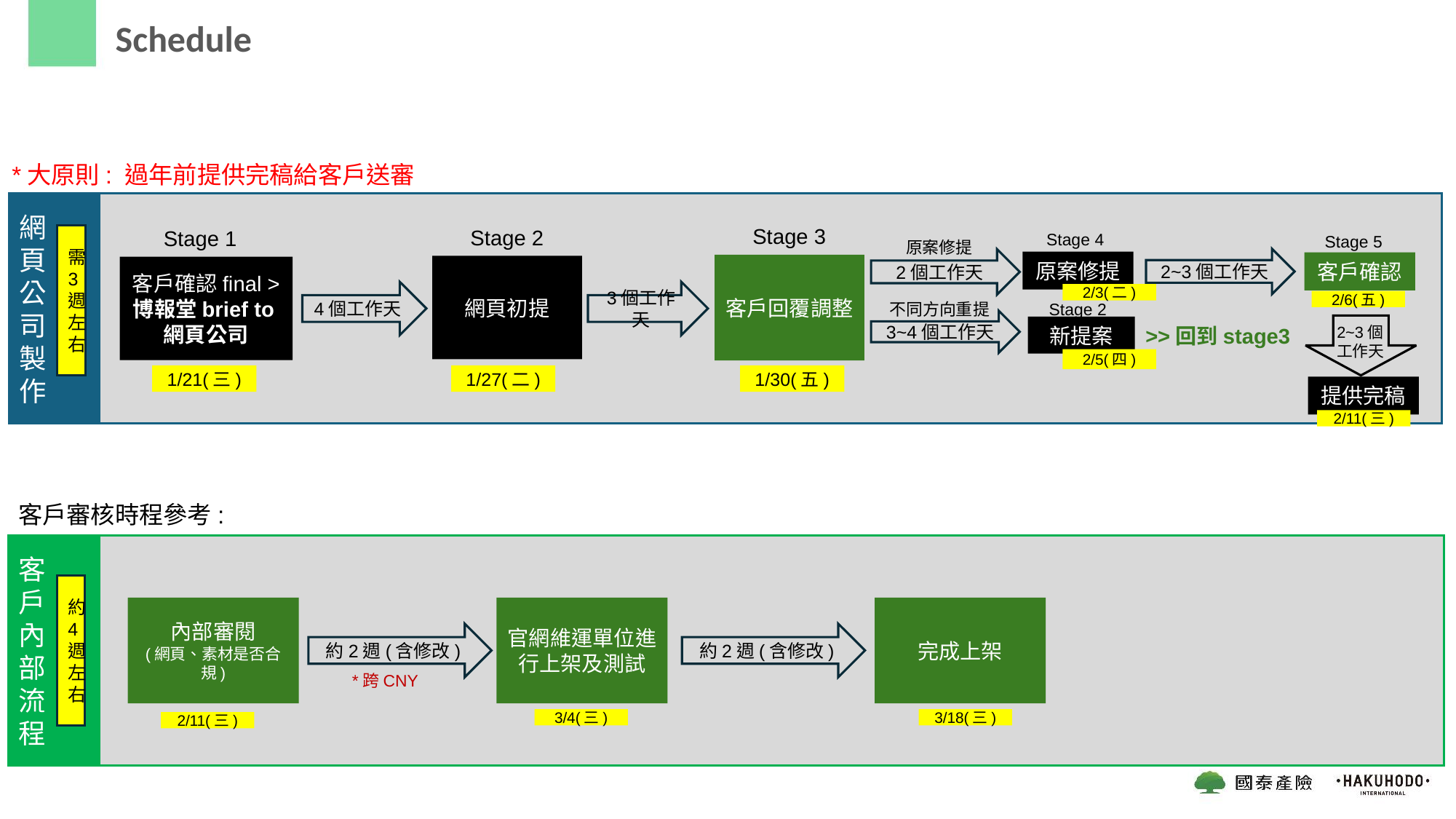

Schedule
*大原則: 過年前提供完稿給客戶送審
網
頁
公
司
製
作

Stage 3
Stage 2
Stage 1
Stage 4
需3週左右
Stage 5
原案修提
2~3個工作天
2個工作天
原案修提
客戶確認
客戶回覆調整
網頁初提
客戶確認final >
博報堂brief to網頁公司
4個工作天
3個工作天
2/3(二)
2/6(五)
不同方向重提
Stage 2
3~4個工作天

新提案
2~3個
工作天
>>回到stage3
2/5(四)
1/21(三)
1/27(二)
1/30(五)
提供完稿
2/11(三)
客戶審核時程參考:
客
戶
內
部
流
程

約4週左右
內部審閱
(網頁、素材是否合規)
官網維運單位進行上架及測試
完成上架
約2週(含修改)
約2週(含修改)
*跨CNY
3/4(三)
3/18(三)
2/11(三)